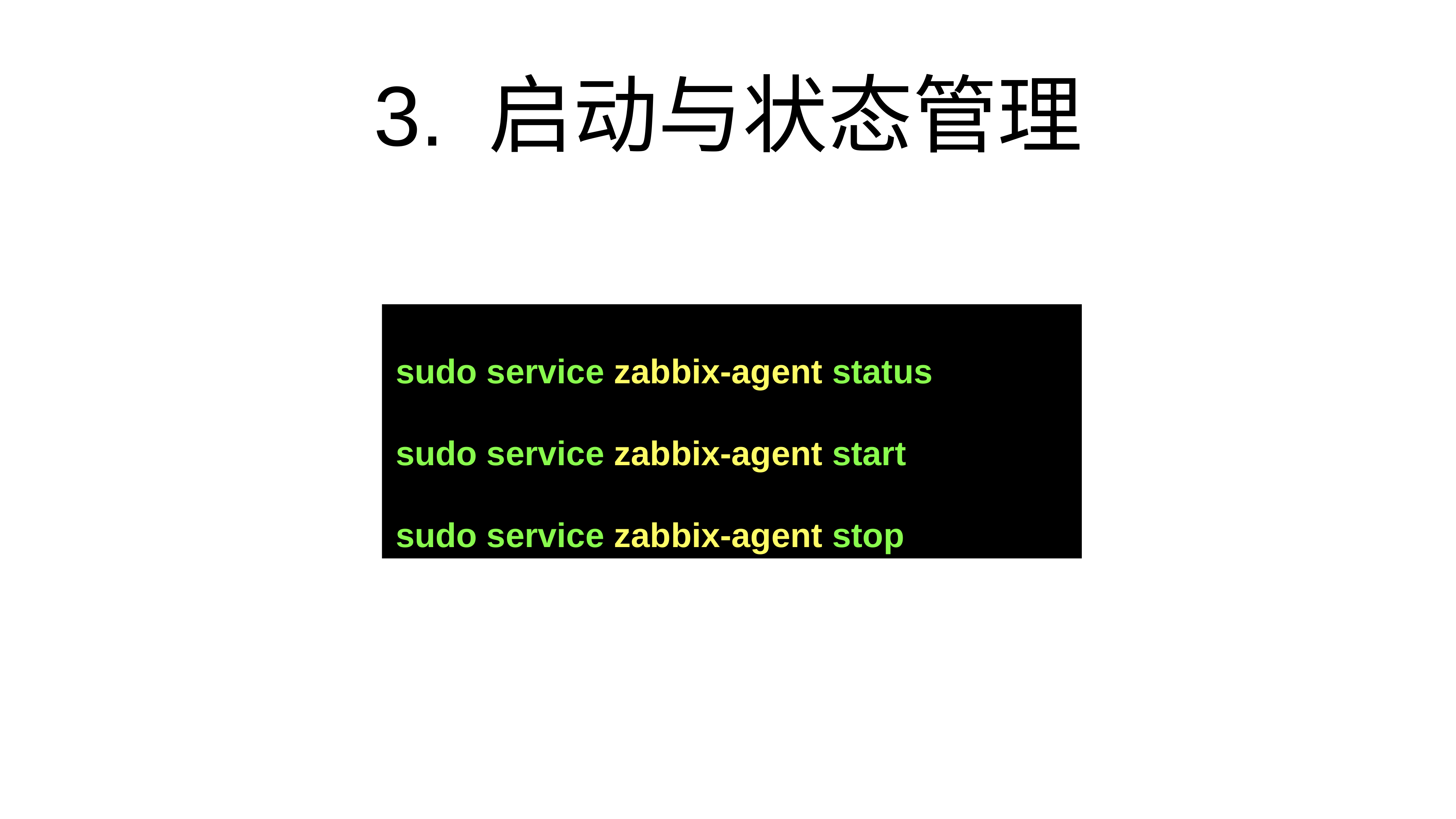

# 3. 启动与状态管理

 sudo service zabbix-agent status

 sudo service zabbix-agent start

 sudo service zabbix-agent stop